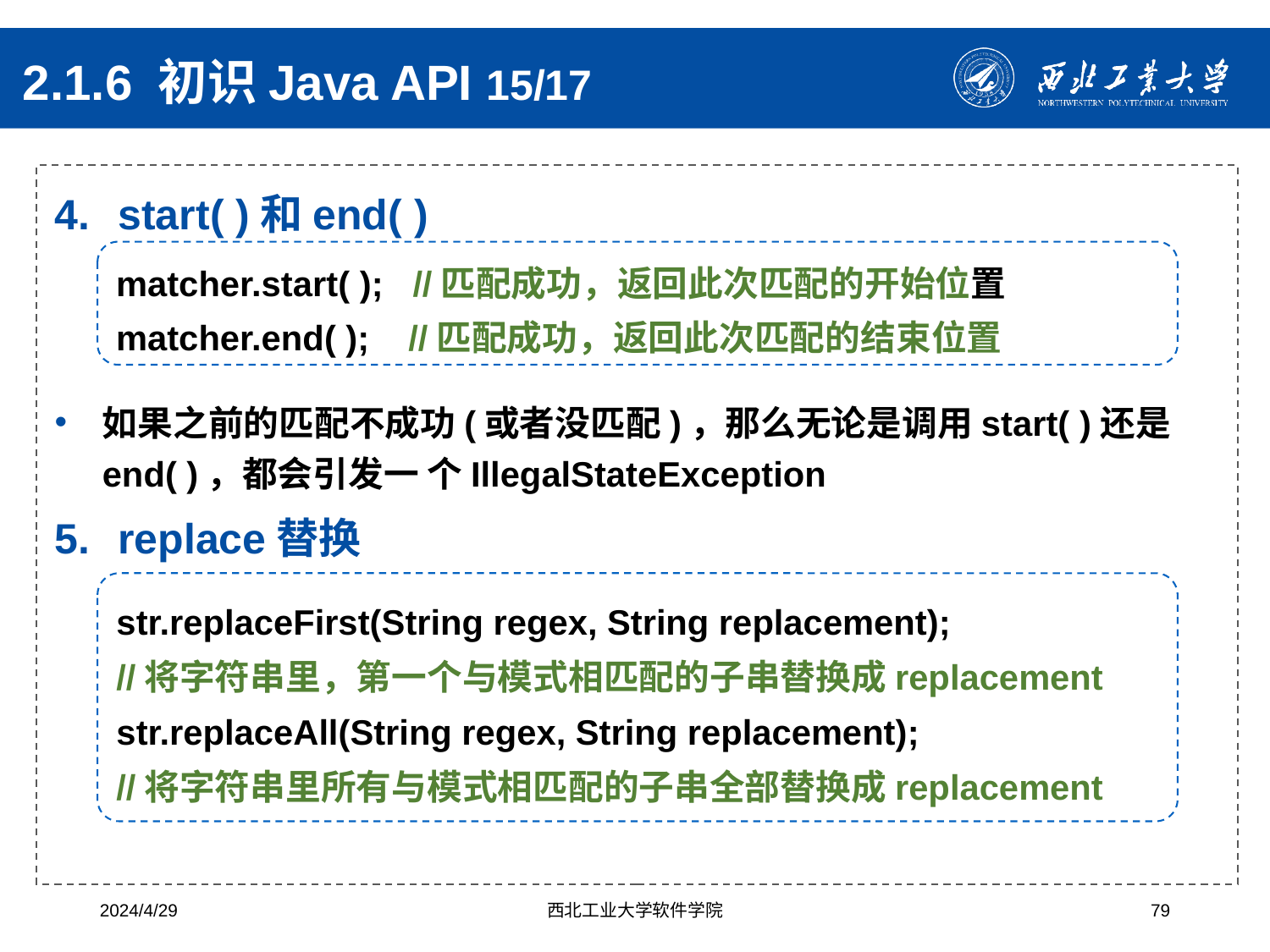

# 2.1.6 初识Java API 15/17
start( )和end( )

如果之前的匹配不成功(或者没匹配)，那么无论是调用start( )还是end( )，都会引发一 个IllegalStateException
replace替换

matcher.start( );   //匹配成功，返回此次匹配的开始位置
matcher.end( );    //匹配成功，返回此次匹配的结束位置
str.replaceFirst(String regex, String replacement);
//将字符串里，第一个与模式相匹配的子串替换成replacement
str.replaceAll(String regex, String replacement);
//将字符串里所有与模式相匹配的子串全部替换成replacement
2024/4/29
西北工业大学软件学院
79